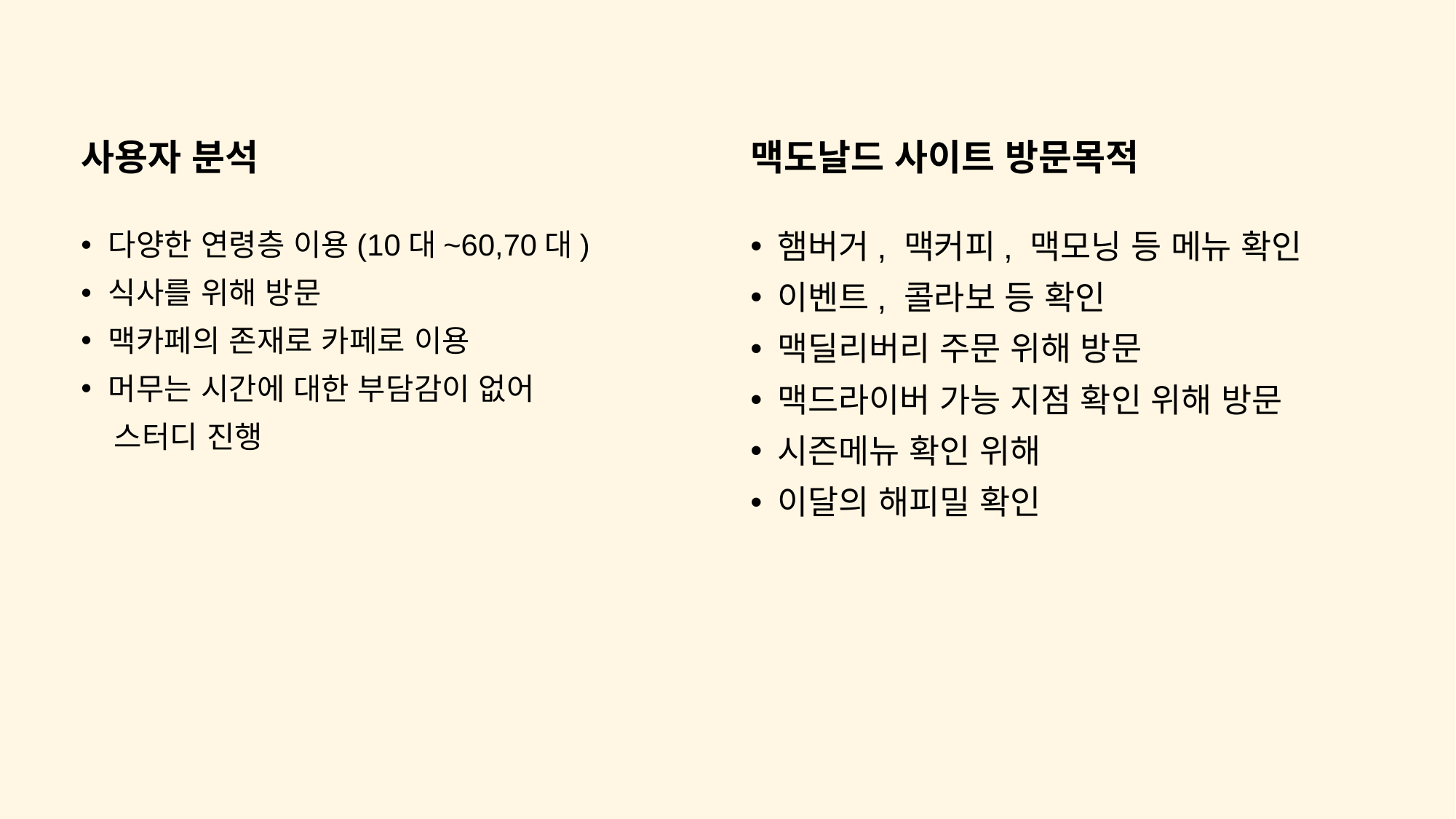

사용자 분석
맥도날드 사이트 방문목적
다양한 연령층 이용(10대~60,70대)
식사를 위해 방문
맥카페의 존재로 카페로 이용
머무는 시간에 대한 부담감이 없어
   스터디 진행

햄버거, 맥커피, 맥모닝 등 메뉴 확인
이벤트, 콜라보 등 확인
맥딜리버리 주문 위해 방문
맥드라이버 가능 지점 확인 위해 방문
시즌메뉴 확인 위해
이달의 해피밀 확인